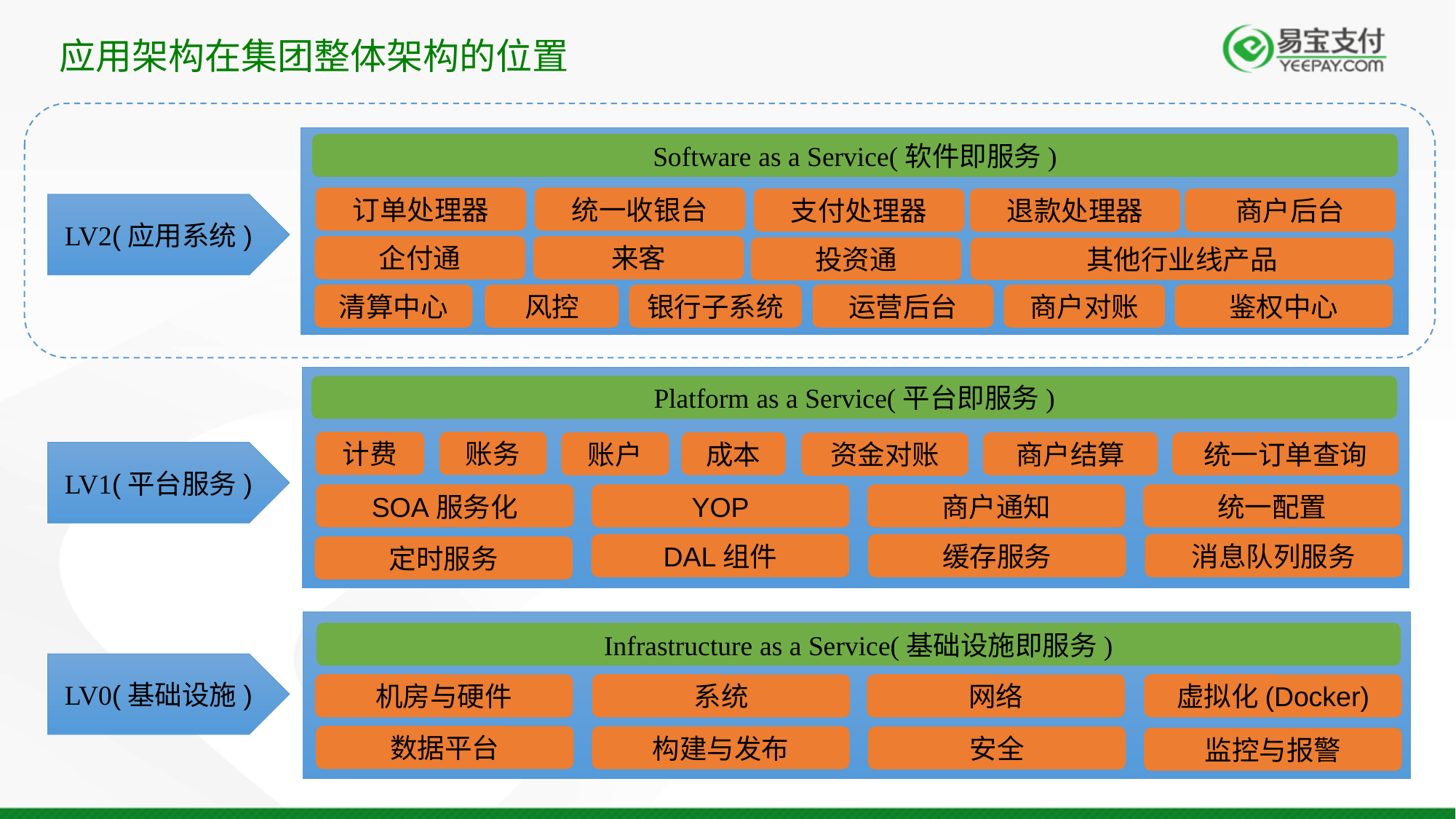

应用架构在集团整体架构的位置

Software as a Service(软件即服务)
订单处理器
统一收银台
商户后台
支付处理器
退款处理器
LV2(应用系统)
企付通
来客
投资通
其他行业线产品
清算中心
风控
银行子系统
运营后台
商户对账
鉴权中心

Platform as a Service(平台即服务)
计费
账务
成本
商户结算
统一订单查询
账户
资金对账
LV1(平台服务)
SOA服务化
YOP
商户通知
统一配置
DAL组件
缓存服务
消息队列服务
定时服务

Infrastructure as a Service(基础设施即服务)
LV0(基础设施)
机房与硬件
系统
网络
虚拟化(Docker)
数据平台
构建与发布
安全
监控与报警